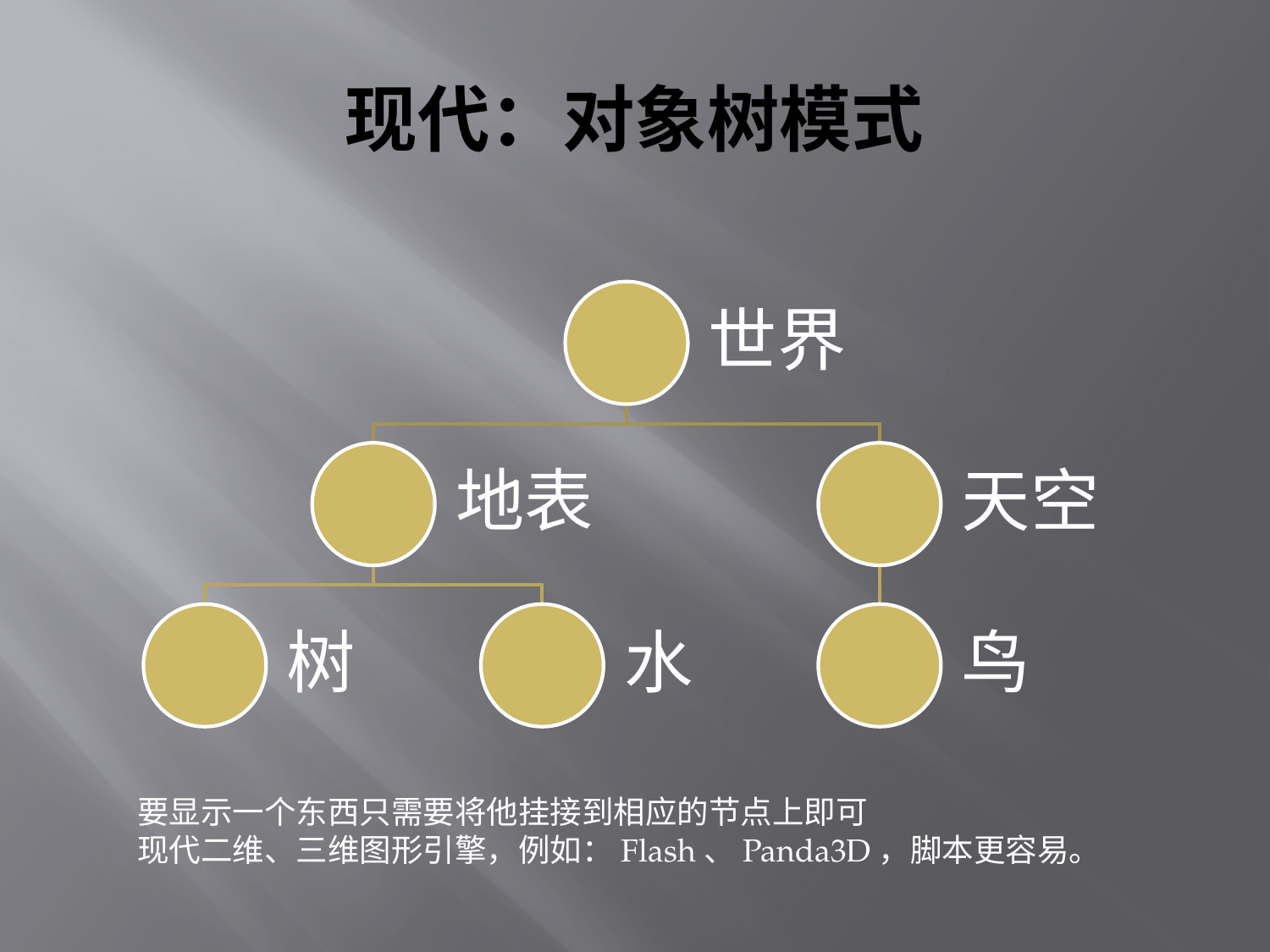

# 现代：对象树模式
世界
地表
树
水
天空
鸟
要显示一个东西只需要将他挂接到相应的节点上即可
现代二维、三维图形引擎，例如：Flash、Panda3D，脚本更容易。